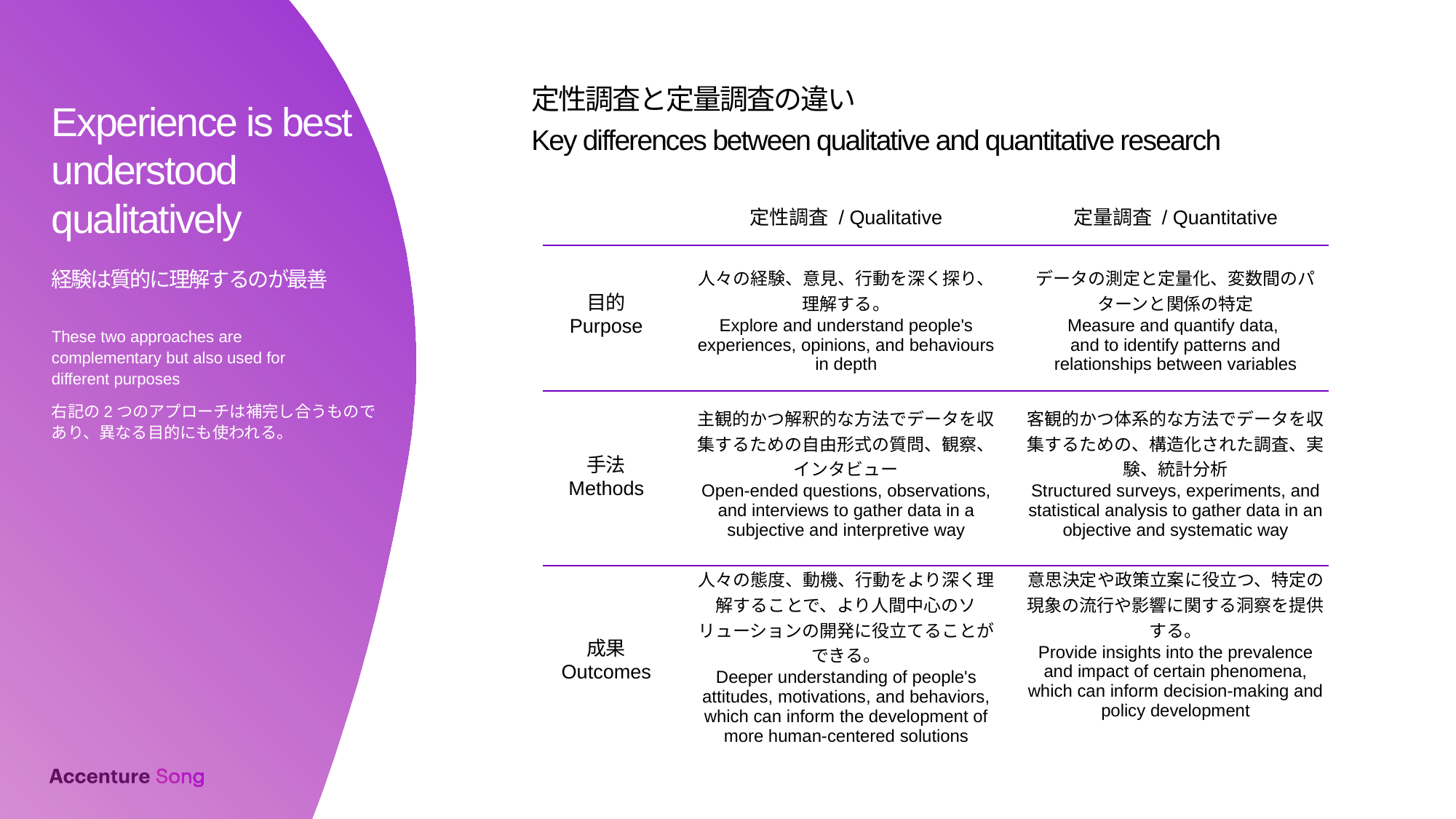

定性調査と定量調査の違い
Experience is best understood
qualitatively
Key differences between qualitative and quantitative research
|  | 定性調査 / Qualitative | 定量調査 / Quantitative |
| --- | --- | --- |
| 目的 Purpose | 人々の経験、意見、行動を深く探り、理解する。 Explore and understand people's experiences, opinions, and behaviours in depth | データの測定と定量化、変数間のパターンと関係の特定 Measure and quantify data, and to identify patterns and relationships between variables |
| 手法 Methods | 主観的かつ解釈的な方法でデータを収集するための自由形式の質問、観察、インタビュー Open-ended questions, observations, and interviews to gather data in a subjective and interpretive way | 客観的かつ体系的な方法でデータを収集するための、構造化された調査、実験、統計分析 Structured surveys, experiments, and statistical analysis to gather data in an objective and systematic way |
| 成果 Outcomes | 人々の態度、動機、行動をより深く理解することで、より人間中心のソリューションの開発に役立てることができる。 Deeper understanding of people's attitudes, motivations, and behaviors, which can inform the development of more human-centered solutions | 意思決定や政策立案に役立つ、特定の現象の流行や影響に関する洞察を提供する。 Provide insights into the prevalence and impact of certain phenomena, which can inform decision-making and policy development |
経験は質的に理解するのが最善
These two approaches are complementary but also used for different purposes
右記の2つのアプローチは補完し合うものであり、異なる目的にも使われる。